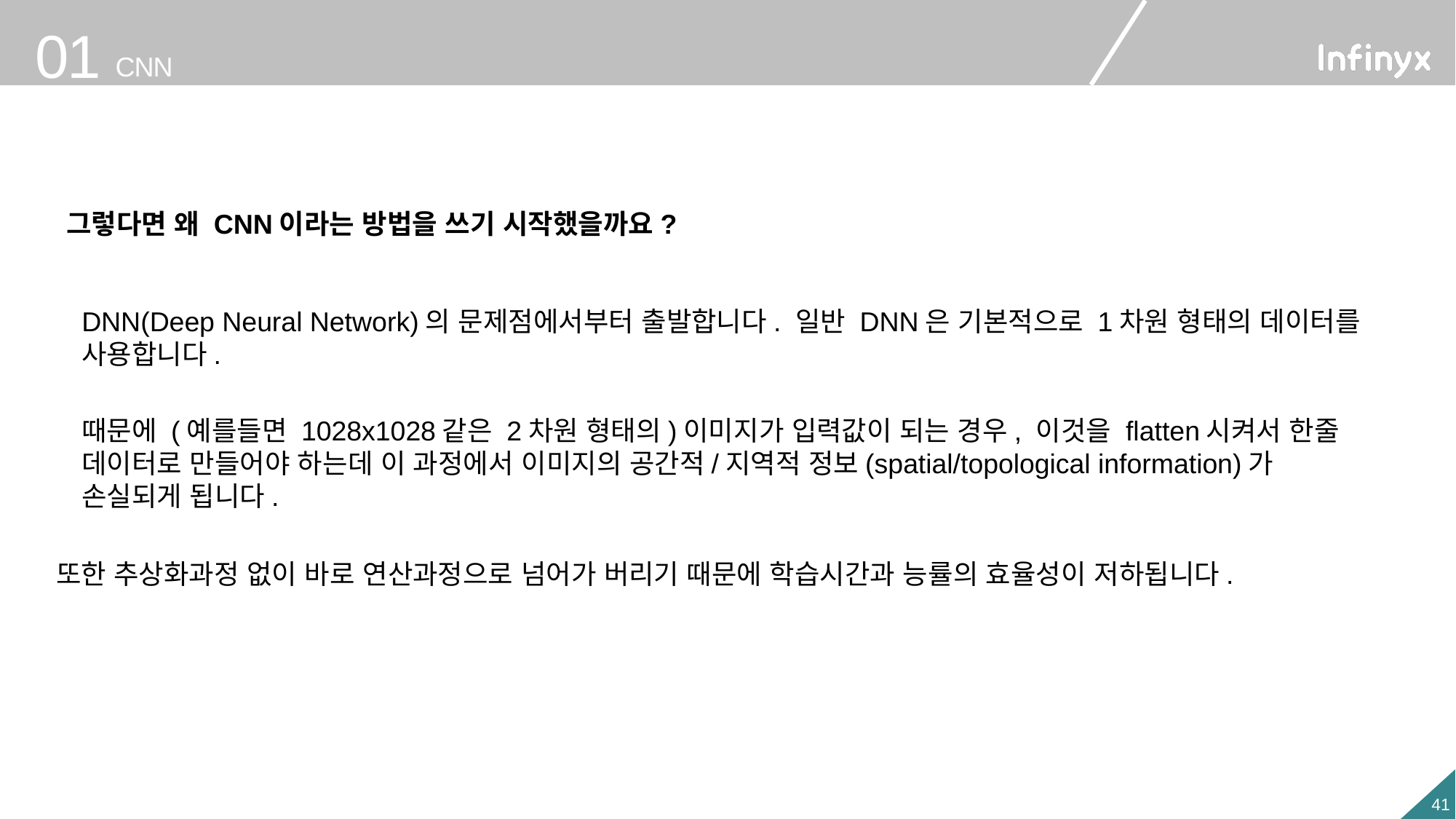

그렇다면 왜 CNN이라는 방법을 쓰기 시작했을까요?
DNN(Deep Neural Network)의 문제점에서부터 출발합니다. 일반 DNN은 기본적으로 1차원 형태의 데이터를 사용합니다.
때문에 (예를들면 1028x1028같은 2차원 형태의)이미지가 입력값이 되는 경우, 이것을 flatten시켜서 한줄 데이터로 만들어야 하는데 이 과정에서 이미지의 공간적/지역적 정보(spatial/topological information)가 손실되게 됩니다.
또한 추상화과정 없이 바로 연산과정으로 넘어가 버리기 때문에 학습시간과 능률의 효율성이 저하됩니다.